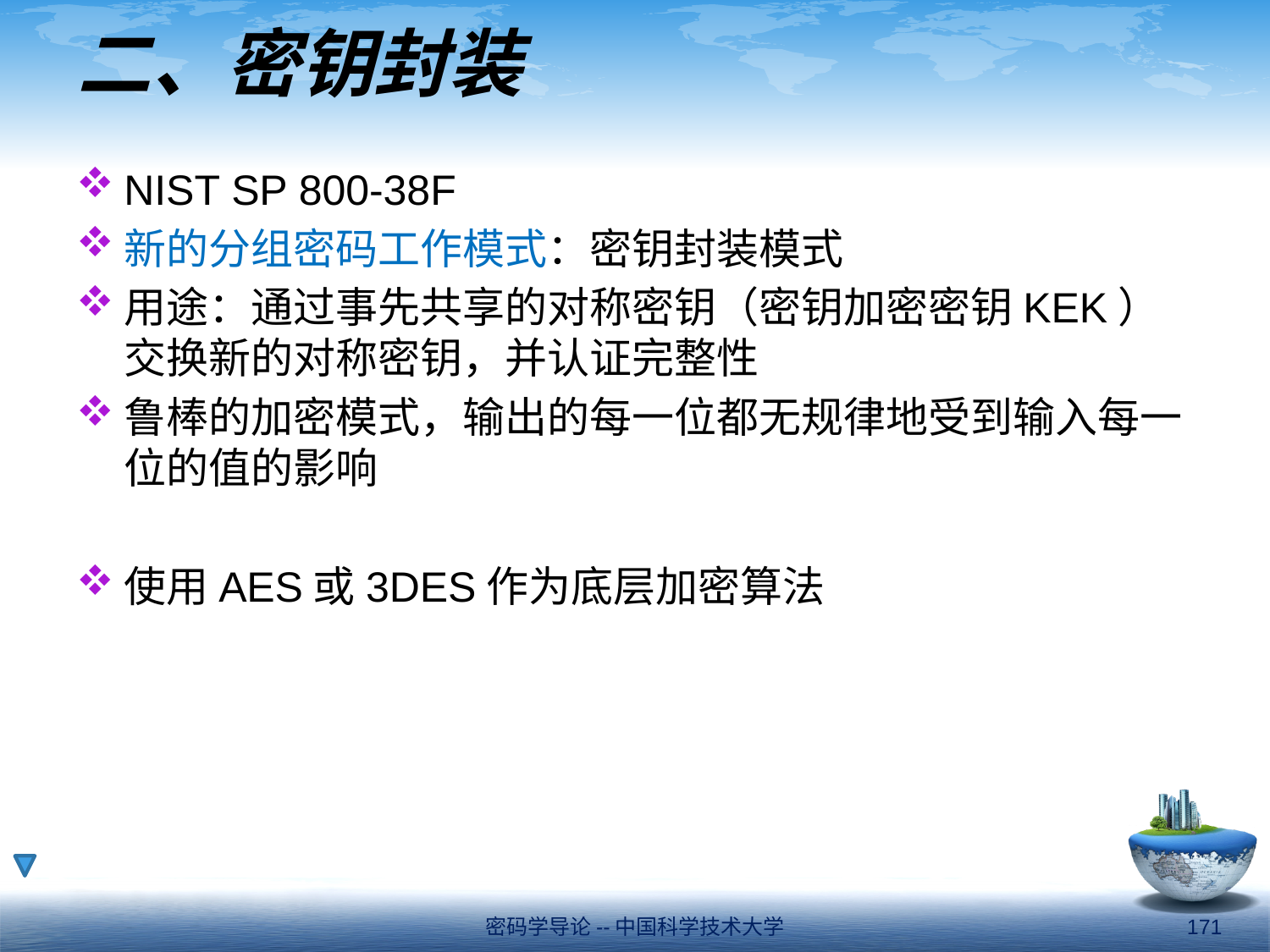

# 二、密钥封装
NIST SP 800-38F
新的分组密码工作模式：密钥封装模式
用途：通过事先共享的对称密钥（密钥加密密钥KEK）交换新的对称密钥，并认证完整性
鲁棒的加密模式，输出的每一位都无规律地受到输入每一位的值的影响

使用AES或3DES作为底层加密算法

密码学导论--中国科学技术大学
171